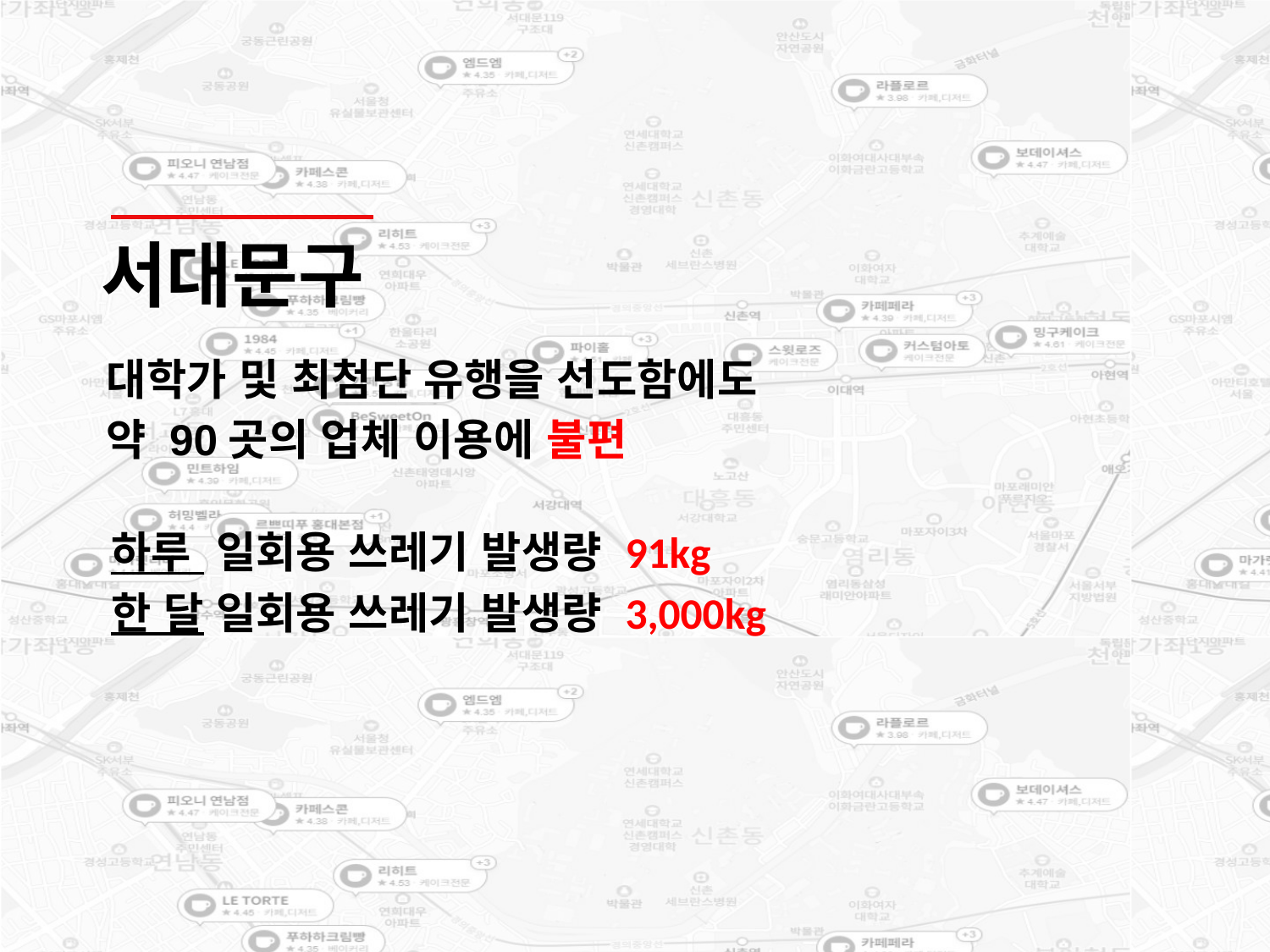

서대문구

대학가 및 최첨단 유행을 선도함에도
약 90곳의 업체 이용에 불편

하루  일회용 쓰레기 발생량 91kg
한 달 일회용 쓰레기 발생량 3,000kg